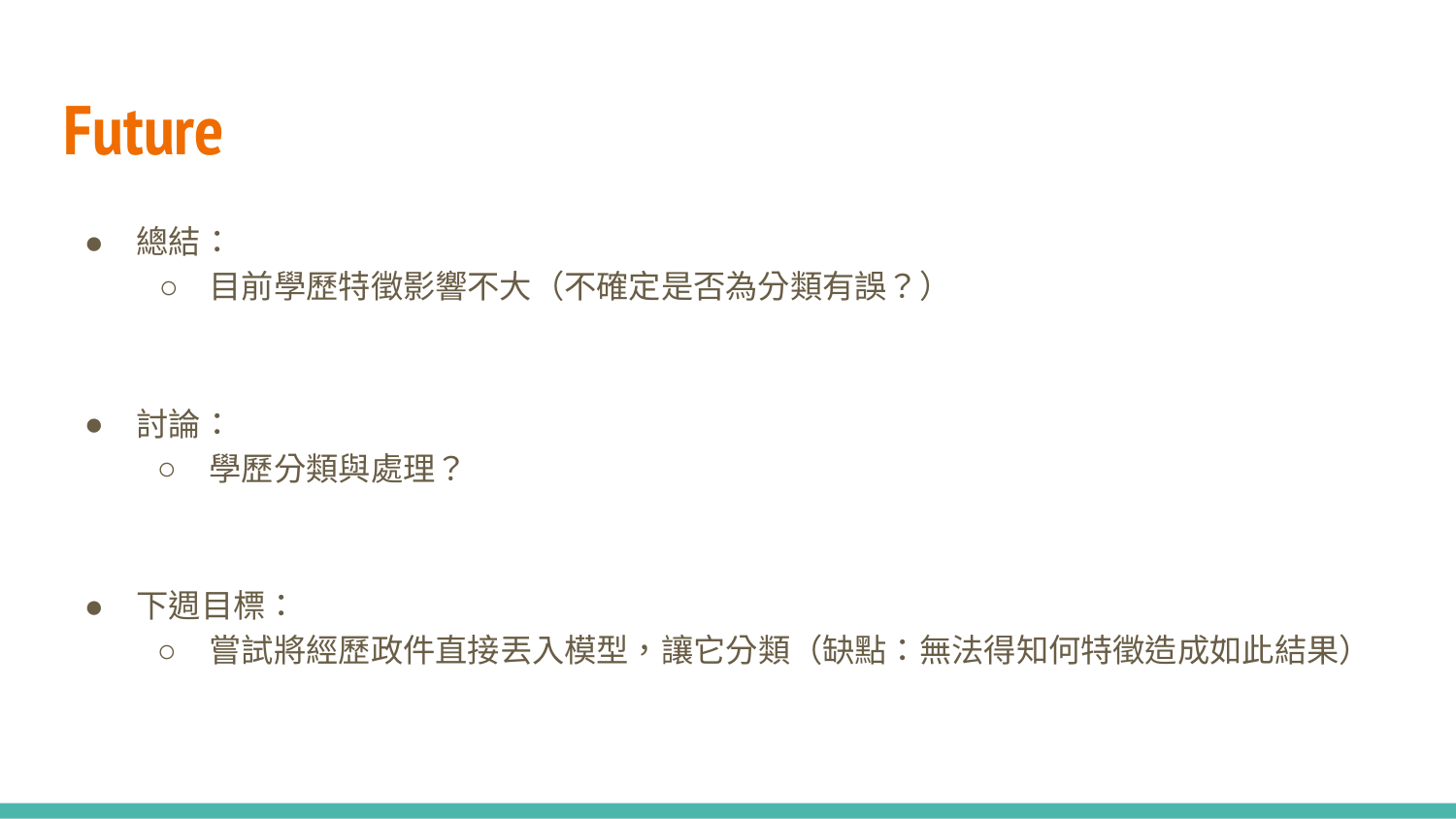

Future
總結：
目前學歷特徵影響不大（不確定是否為分類有誤？）

討論：
學歷分類與處理？

下週目標：
嘗試將經歷政件直接丟入模型，讓它分類（缺點：無法得知何特徵造成如此結果）